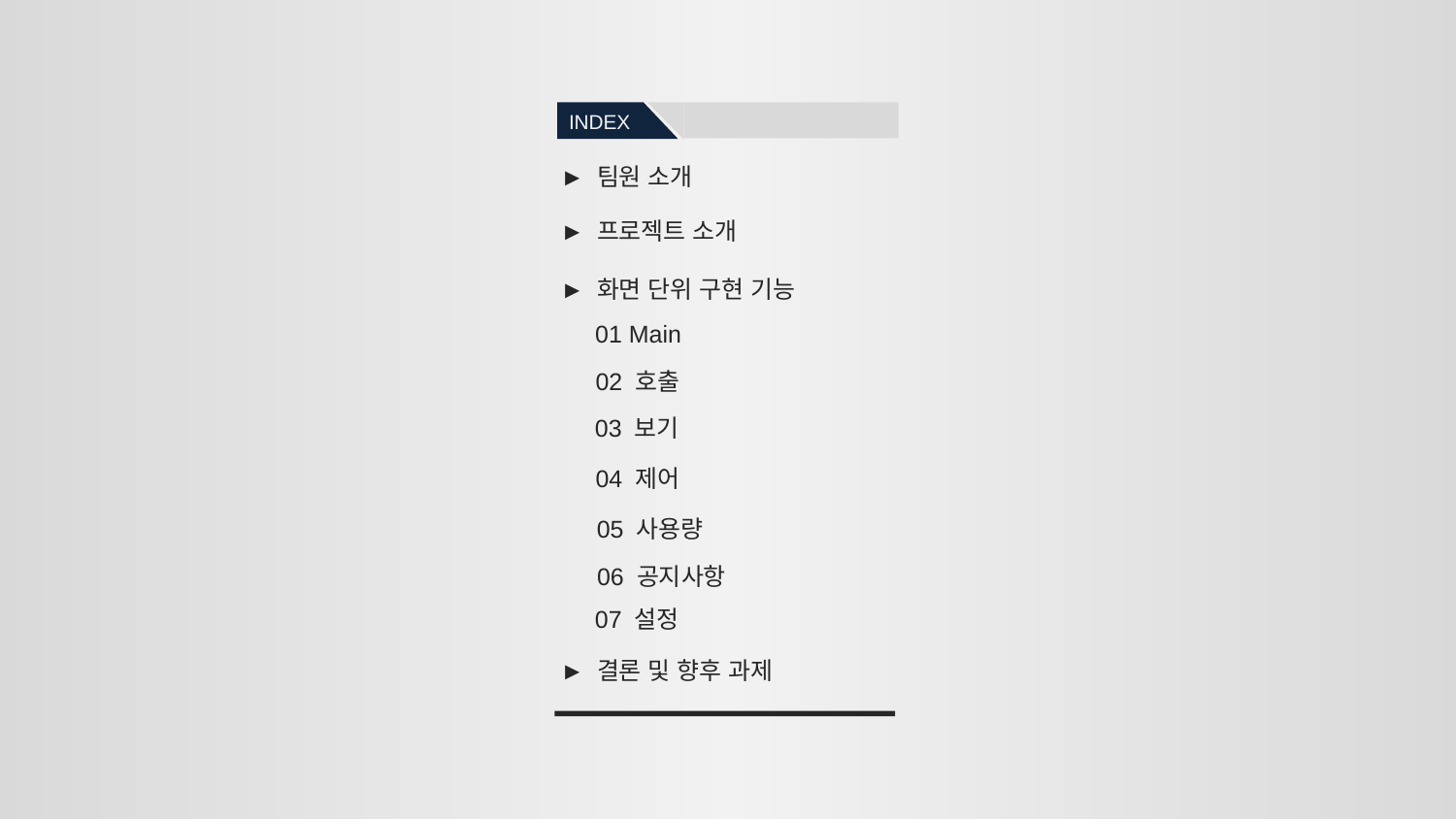

INDEX

► 팀원 소개
► 프로젝트 소개
► 화면 단위 구현 기능
01 Main
02 호출
03 보기
04 제어
05 사용량
06 공지사항
07 설정
► 결론 및 향후 과제